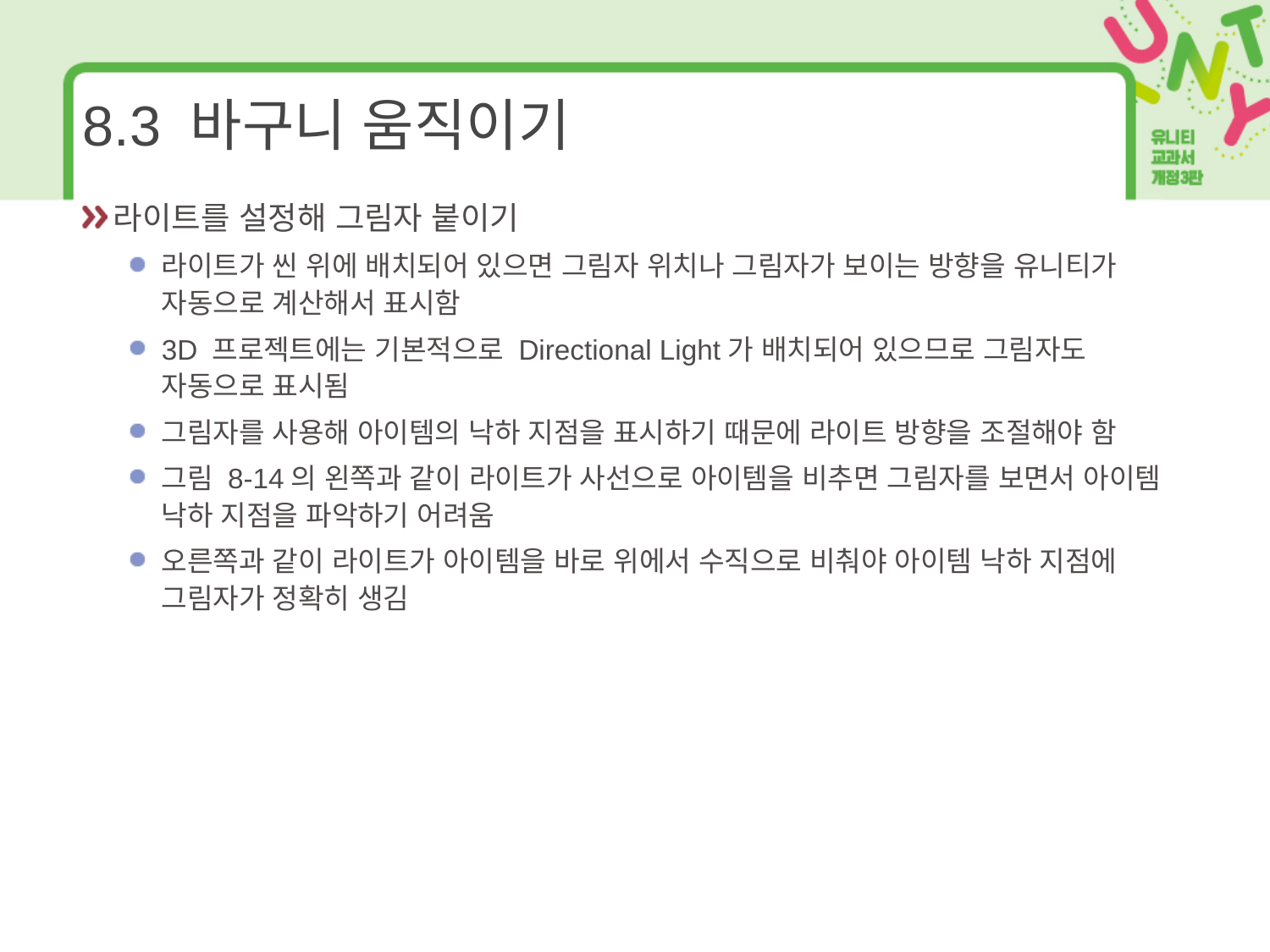

# 8.3 바구니 움직이기
라이트를 설정해 그림자 붙이기
라이트가 씬 위에 배치되어 있으면 그림자 위치나 그림자가 보이는 방향을 유니티가 자동으로 계산해서 표시함
3D 프로젝트에는 기본적으로 Directional Light가 배치되어 있으므로 그림자도 자동으로 표시됨
그림자를 사용해 아이템의 낙하 지점을 표시하기 때문에 라이트 방향을 조절해야 함
그림 8-14의 왼쪽과 같이 라이트가 사선으로 아이템을 비추면 그림자를 보면서 아이템 낙하 지점을 파악하기 어려움
오른쪽과 같이 라이트가 아이템을 바로 위에서 수직으로 비춰야 아이템 낙하 지점에 그림자가 정확히 생김